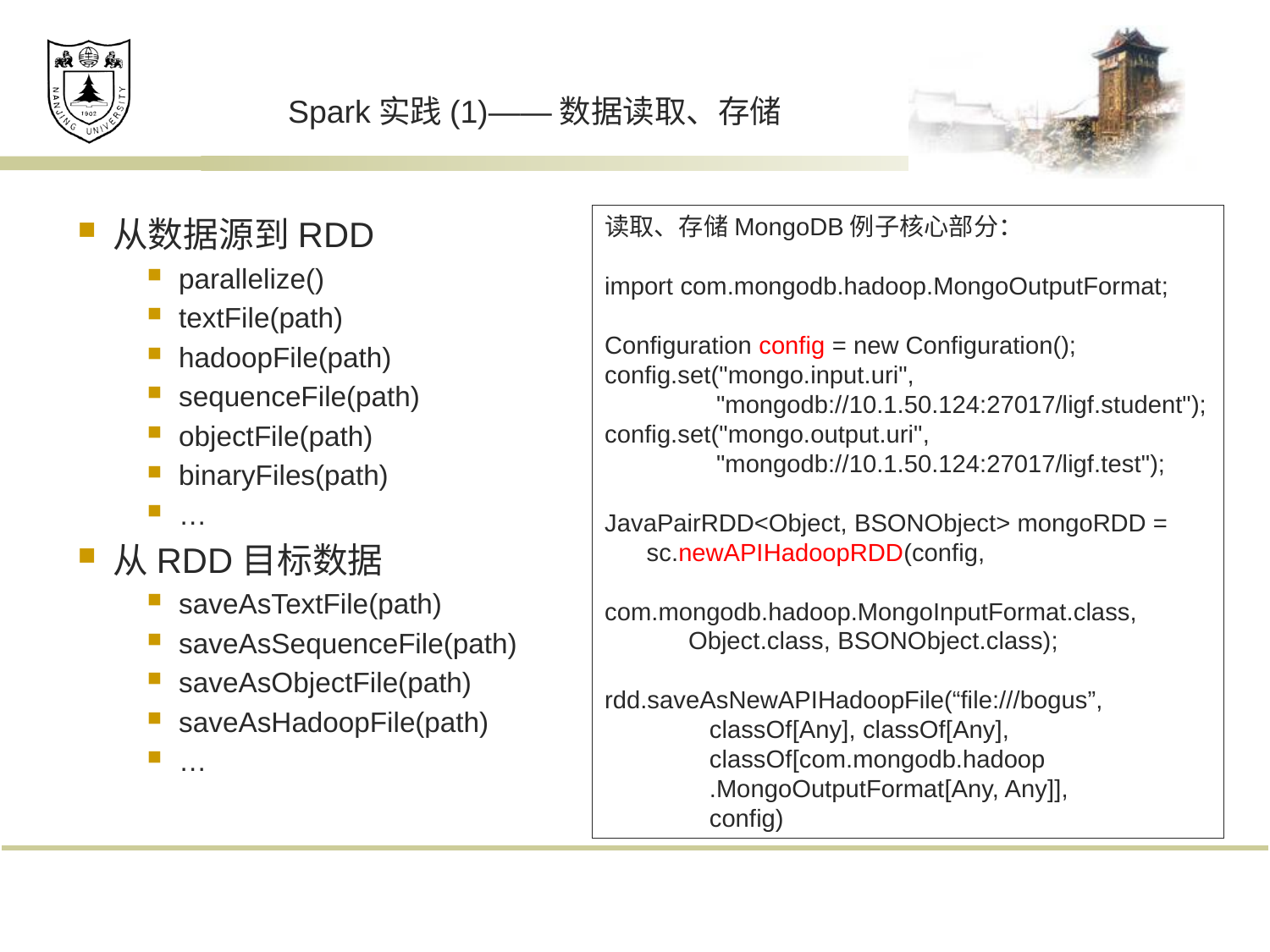

# Spark实践(1)——数据读取、存储
读取、存储MongoDB例子核心部分：

import com.mongodb.hadoop.MongoOutputFormat;

Configuration config = new Configuration();
config.set("mongo.input.uri",
                "mongodb://10.1.50.124:27017/ligf.student");
config.set("mongo.output.uri",
                "mongodb://10.1.50.124:27017/ligf.test");

JavaPairRDD<Object, BSONObject> mongoRDD =
      sc.newAPIHadoopRDD(config,
            com.mongodb.hadoop.MongoInputFormat.class,
            Object.class, BSONObject.class);

rdd.saveAsNewAPIHadoopFile(“file:///bogus”,
               classOf[Any], classOf[Any],
               classOf[com.mongodb.hadoop
               .MongoOutputFormat[Any, Any]],
               config)
从数据源到RDD
parallelize()
textFile(path)
hadoopFile(path)
sequenceFile(path)
objectFile(path)
binaryFiles(path)
…
从RDD目标数据
saveAsTextFile(path)
saveAsSequenceFile(path)
saveAsObjectFile(path)
saveAsHadoopFile(path)
…